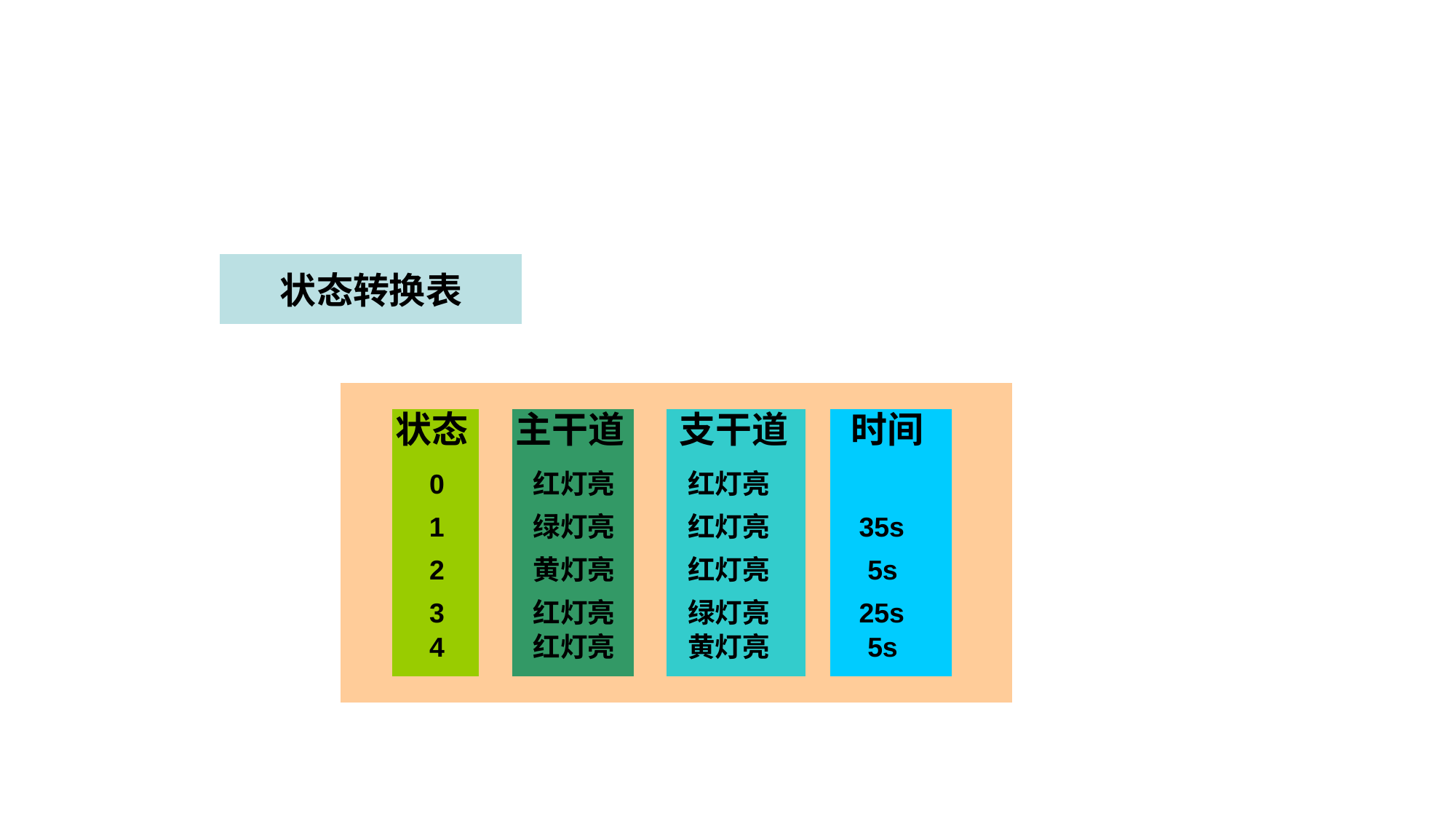

状态转换表

状态
主干道
支干道
时间
0
红灯亮
红灯亮
1
绿灯亮
红灯亮
35s
2
黄灯亮
红灯亮
5s
3
红灯亮
绿灯亮
25s
4
红灯亮
黄灯亮
5s